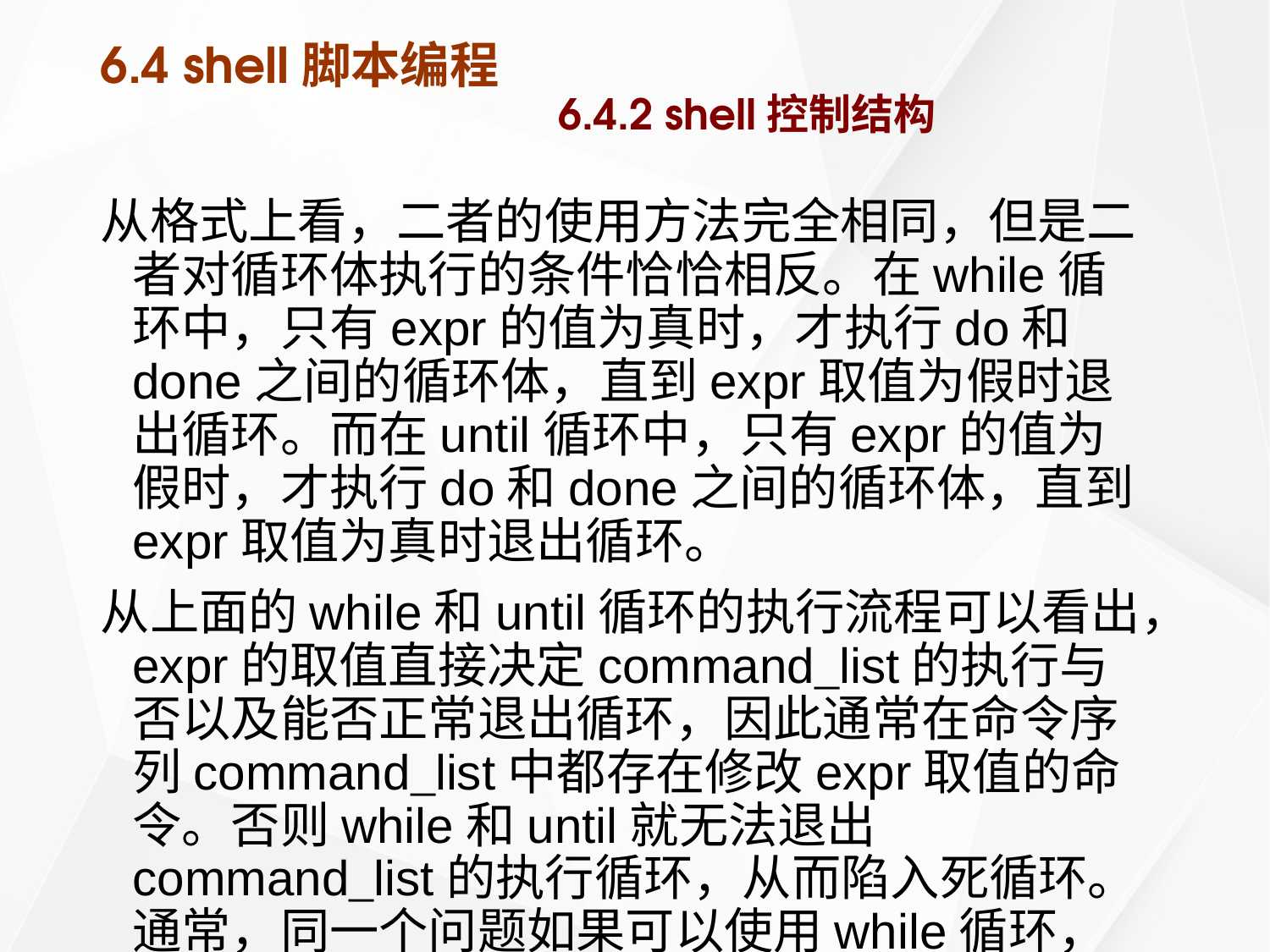

# 6.4 shell脚本编程 6.4.2 shell控制结构
从格式上看，二者的使用方法完全相同，但是二者对循环体执行的条件恰恰相反。在while循环中，只有expr的值为真时，才执行do和done之间的循环体，直到expr取值为假时退出循环。而在until循环中，只有expr的值为假时，才执行do和done之间的循环体，直到expr取值为真时退出循环。
从上面的while和until循环的执行流程可以看出，expr的取值直接决定command_list的执行与否以及能否正常退出循环，因此通常在命令序列command_list中都存在修改expr取值的命令。否则while和until就无法退出command_list的执行循环，从而陷入死循环。通常，同一个问题如果可以使用while循环，就可以使用until循环。
例6-7 while和until循环结构示例。